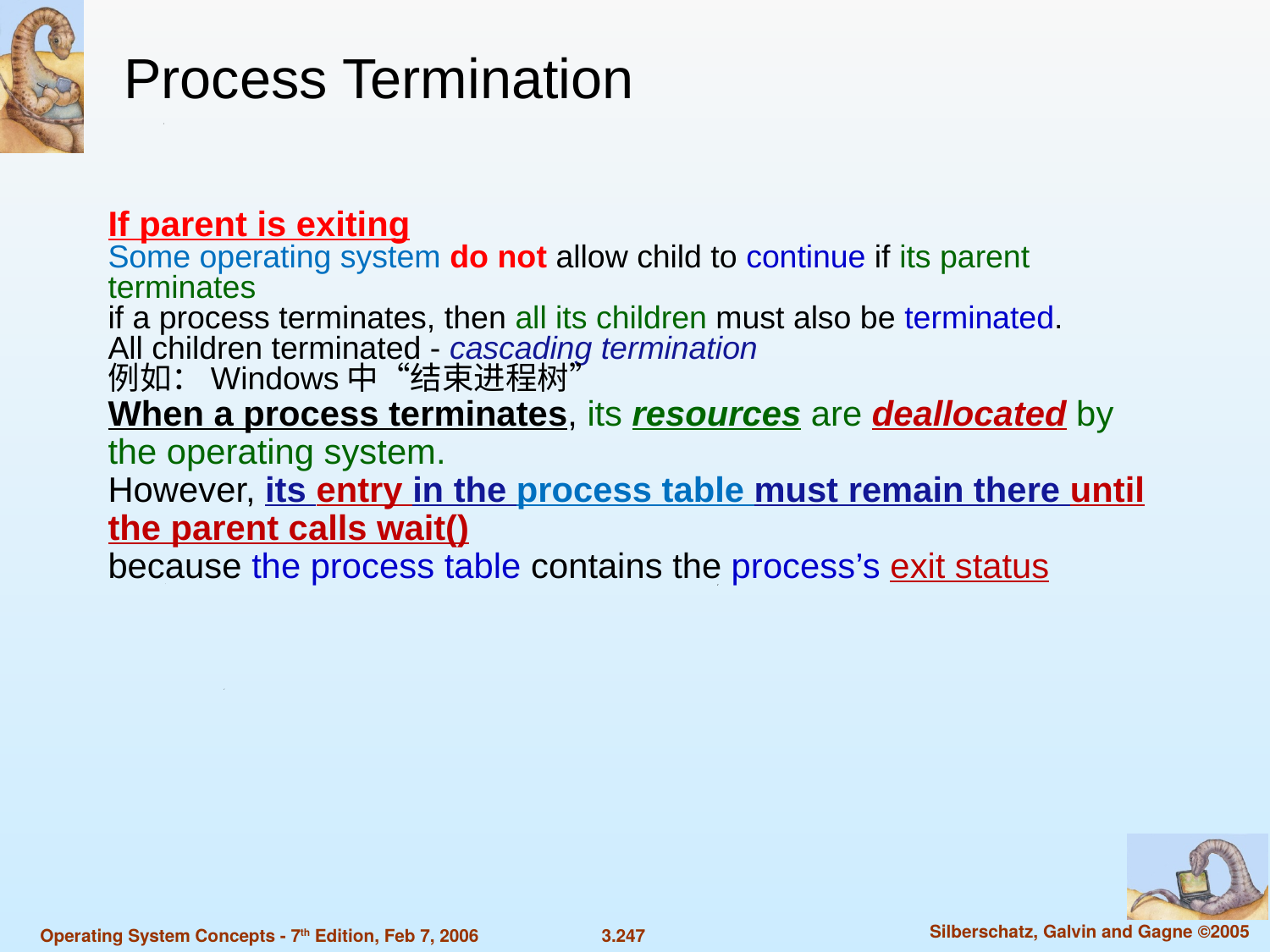

Process Termination
If parent is exiting
Some operating system do not allow child to continue if its parent terminates
if a process terminates, then all its children must also be terminated.
All children terminated - cascading termination
例如：Windows中“结束进程树”
When a process terminates, its resources are deallocated by the operating system.
However, its entry in the process table must remain there until the parent calls wait()
because the process table contains the process’s exit status